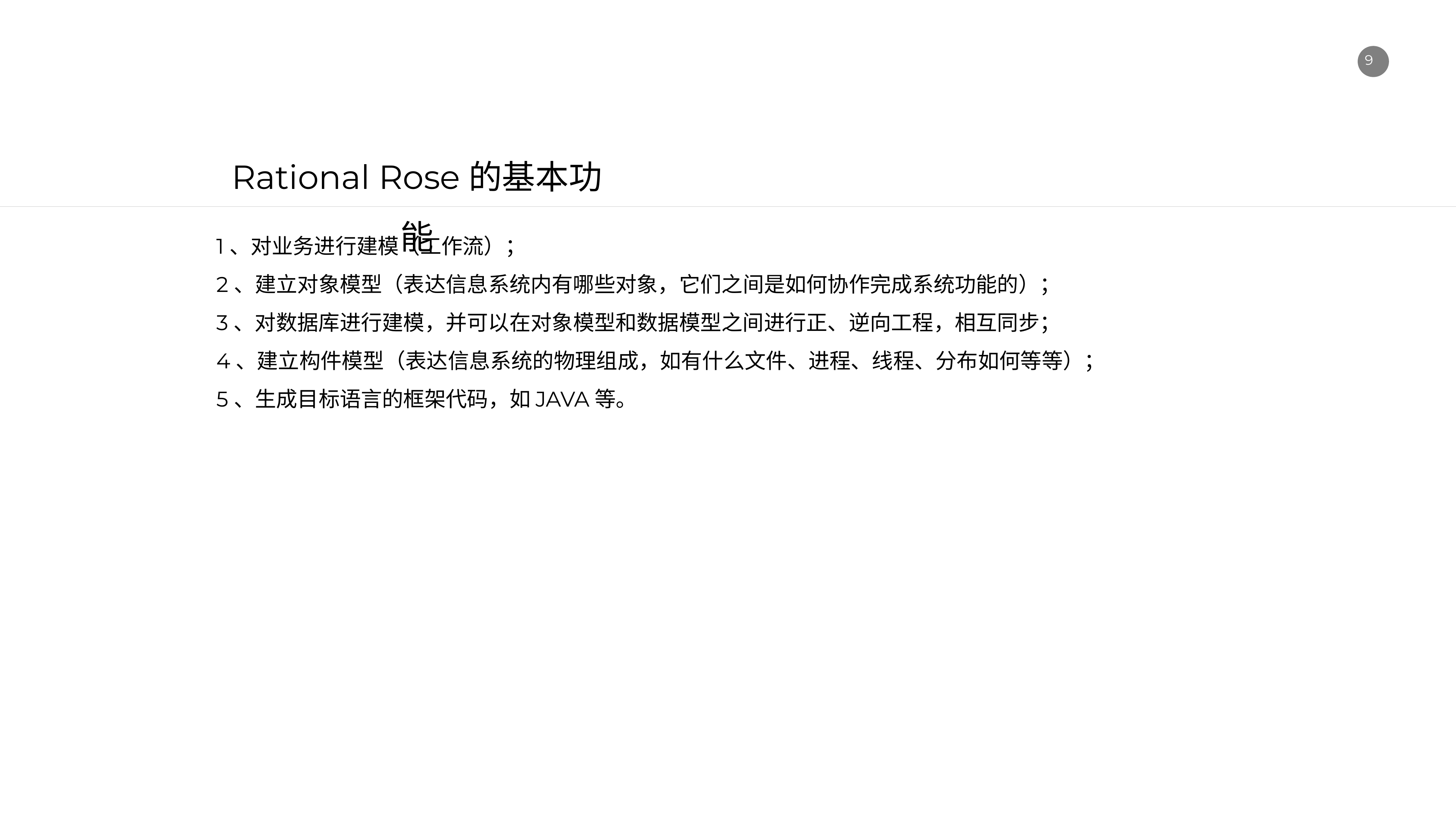

Rational Rose的基本功能

1、对业务进行建模（工作流）；
2、建立对象模型（表达信息系统内有哪些对象，它们之间是如何协作完成系统功能的）；
3、对数据库进行建模，并可以在对象模型和数据模型之间进行正、逆向工程，相互同步；
4、建立构件模型（表达信息系统的物理组成，如有什么文件、进程、线程、分布如何等等）；
5、生成目标语言的框架代码，如JAVA等。